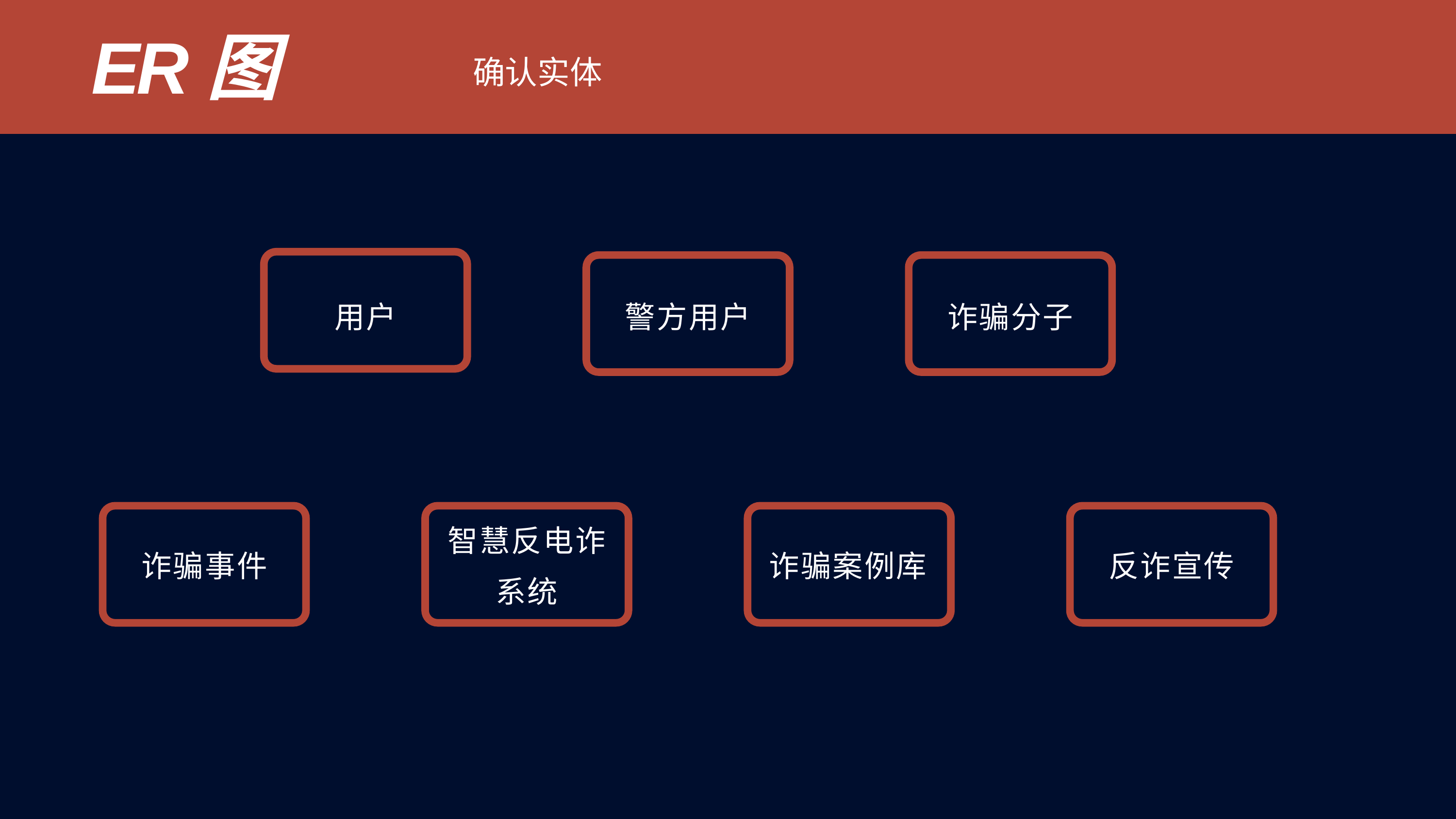

ER图
确认实体

警方用户

诈骗分子
用户

反诈宣传

诈骗事件

诈骗案例库

智慧反电诈
系统